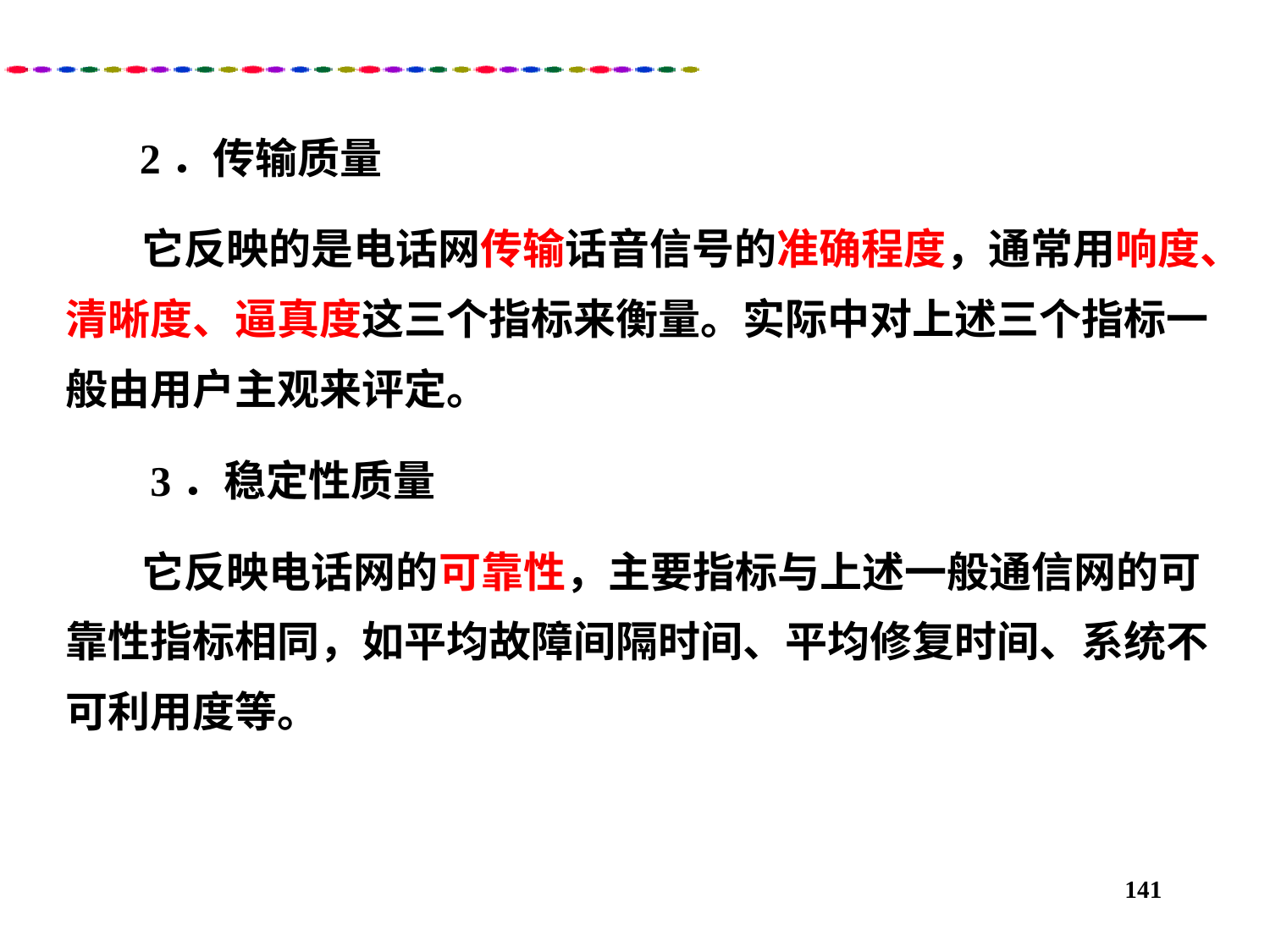

2．传输质量
       它反映的是电话网传输话音信号的准确程度，通常用响度、清晰度、逼真度这三个指标来衡量。实际中对上述三个指标一般由用户主观来评定。
        3．稳定性质量
       它反映电话网的可靠性，主要指标与上述一般通信网的可靠性指标相同，如平均故障间隔时间、平均修复时间、系统不可利用度等。
141